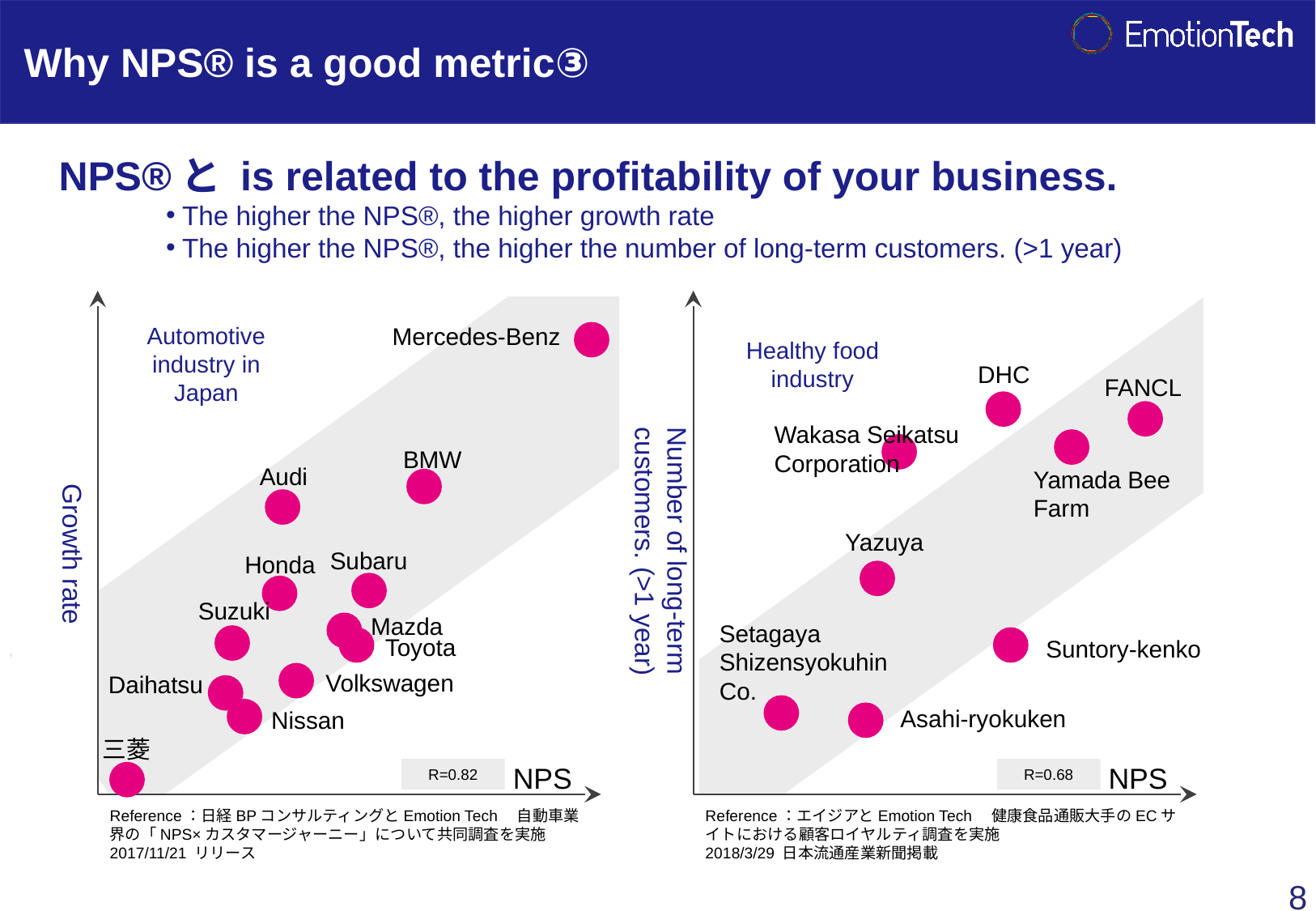

# Why NPS® is a good metric③

NPS®と is related to the profitability of your business.
The higher the NPS®, the higher growth rate
The higher the NPS®, the higher the number of long-term customers. (>1 year)

Mercedes-Benz
Number of long-term customers. (>1 year)
Automotive industry in Japan

Healthy food industry
DHC

FANCL
Growth rate

Wakasa Seikatsu Corporation

BMW

Audi
Yamada Bee Farm

Yazuya

Subaru
Honda

Suzuki
Mazda

Setagaya Shizensyokuhin Co.

Toyota

Suntory-kenko

Volkswagen
Daihatsu

Asahi-ryokuken
Nissan

三菱
R=0.82
R=0.68
NPS
NPS

Reference：日経BPコンサルティングとEmotion Tech　自動車業界の「NPS×カスタマージャーニー」について共同調査を実施
2017/11/21 リリース
Reference：エイジアとEmotion Tech　健康食品通販大手のECサイトにおける顧客ロイヤルティ調査を実施
2018/3/29 日本流通産業新聞掲載